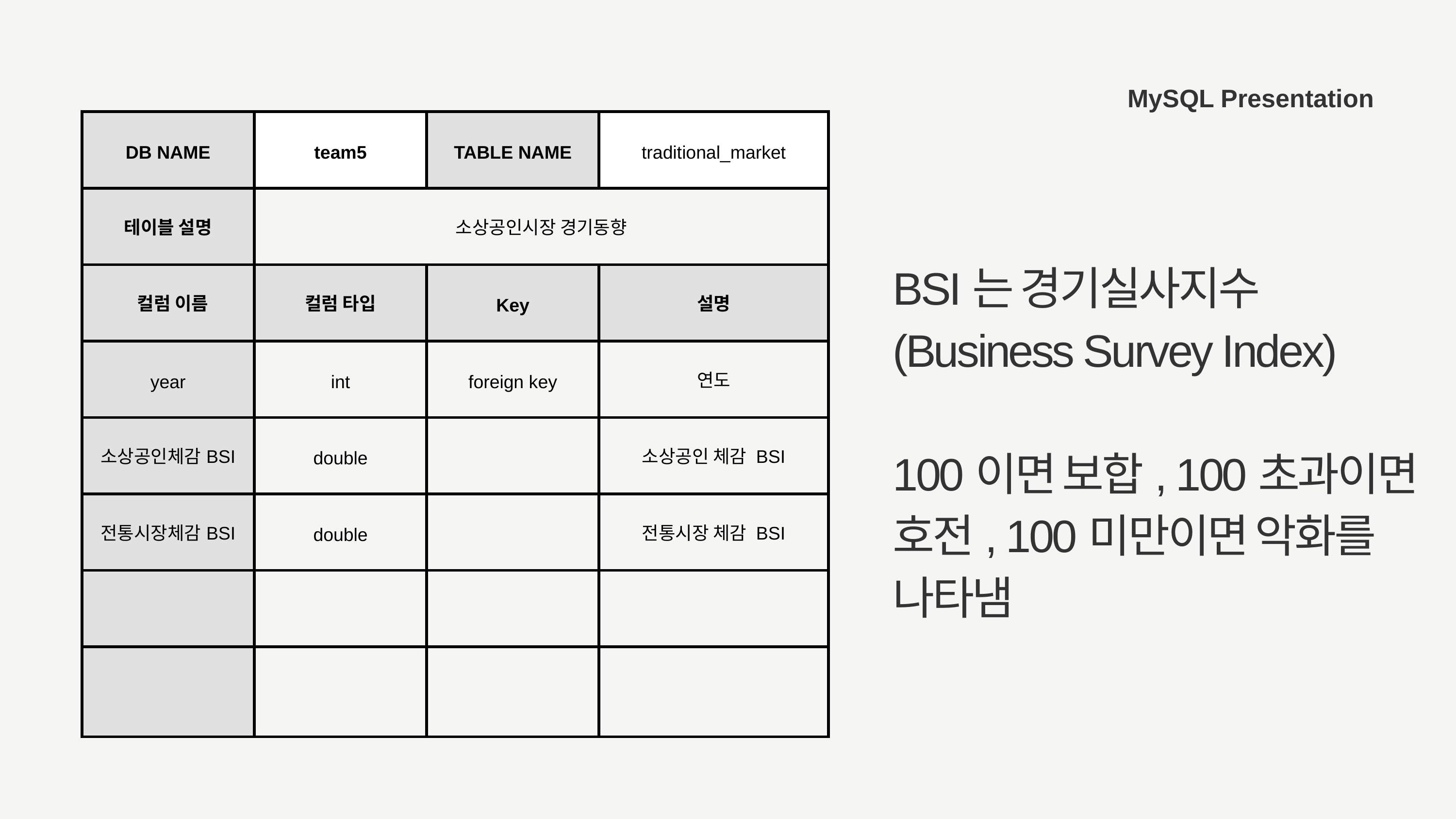

MySQL Presentation
| DB NAME | team5 | TABLE NAME | traditional\_market |
| --- | --- | --- | --- |
| 테이블 설명 | 소상공인시장 경기동향 | 소상공인시장 경기동향 | 소상공인시장 경기동향 |
| 컬럼 이름 | 컬럼 타입 | Key | 설명 |
| year | int | foreign key | 연도 |
| 소상공인체감BSI | double |  | 소상공인 체감 BSI |
| 전통시장체감BSI | double |  | 전통시장 체감 BSI |
|  |  |  |  |
|  |  |  |  |
BSI는 경기실사지수(Business Survey Index)

100이면 보합, 100초과이면 호전, 100미만이면 악화를 나타냄